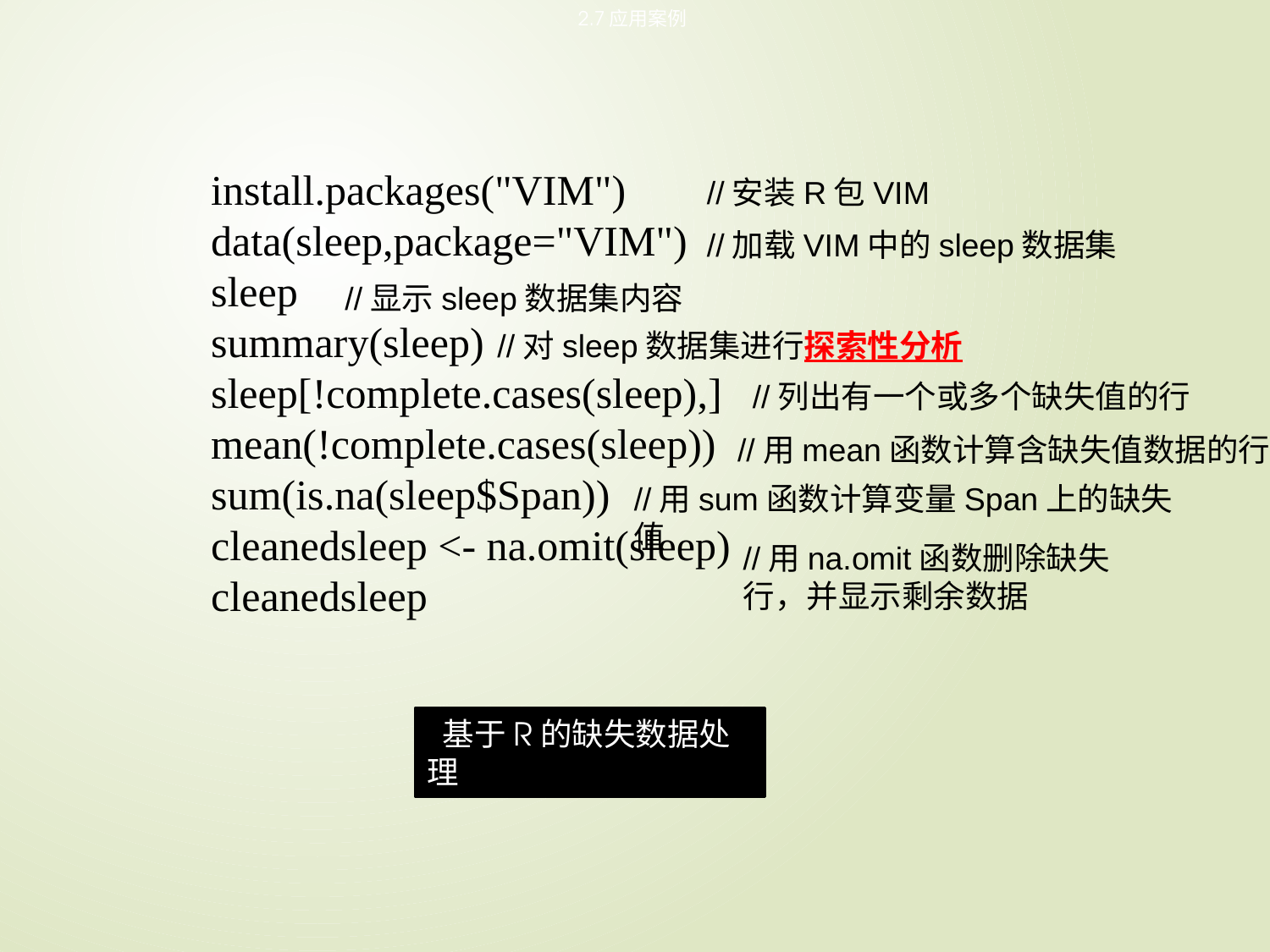

2.7应用案例
install.packages("VIM")
data(sleep,package="VIM")
sleep
summary(sleep)
sleep[!complete.cases(sleep),]
mean(!complete.cases(sleep))
sum(is.na(sleep$Span))
cleanedsleep <- na.omit(sleep)
cleanedsleep

//安装R包VIM
//加载VIM中的sleep数据集
//显示sleep数据集内容
//对sleep数据集进行探索性分析
//列出有一个或多个缺失值的行
//用mean函数计算含缺失值数据的行
//用sum函数计算变量Span上的缺失值
//用na.omit函数删除缺失行，并显示剩余数据
 基于R的缺失数据处理